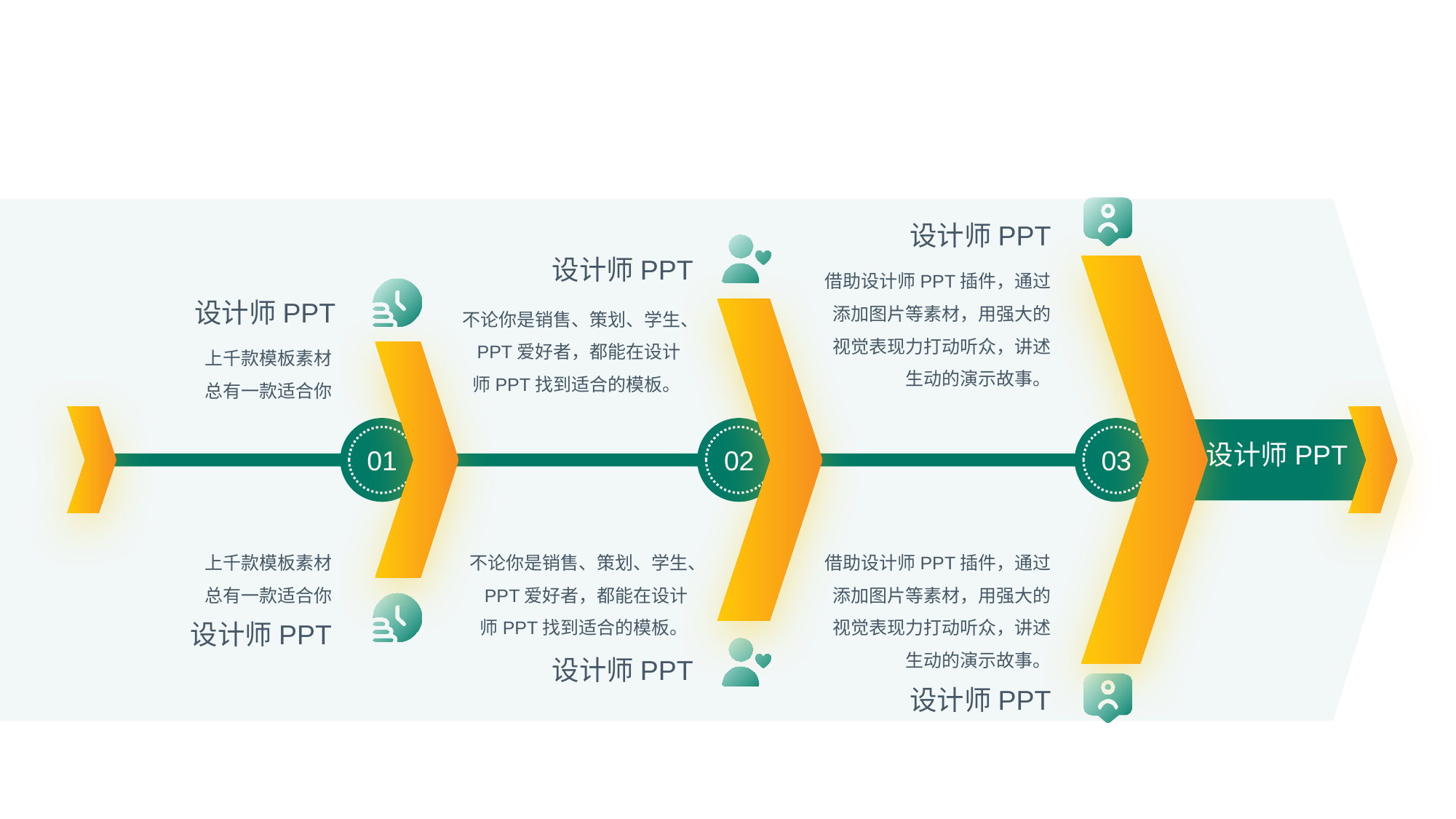

设计师PPT

设计师PPT

借助设计师PPT插件，通过添加图片等素材，用强大的视觉表现力打动听众，讲述生动的演示故事。

设计师PPT
不论你是销售、策划、学生、PPT爱好者，都能在设计师PPT找到适合的模板。

上千款模板素材
总有一款适合你

01
02
03

设计师PPT

上千款模板素材
总有一款适合你
不论你是销售、策划、学生、PPT爱好者，都能在设计师PPT找到适合的模板。
借助设计师PPT插件，通过添加图片等素材，用强大的视觉表现力打动听众，讲述生动的演示故事。

设计师PPT

设计师PPT

设计师PPT